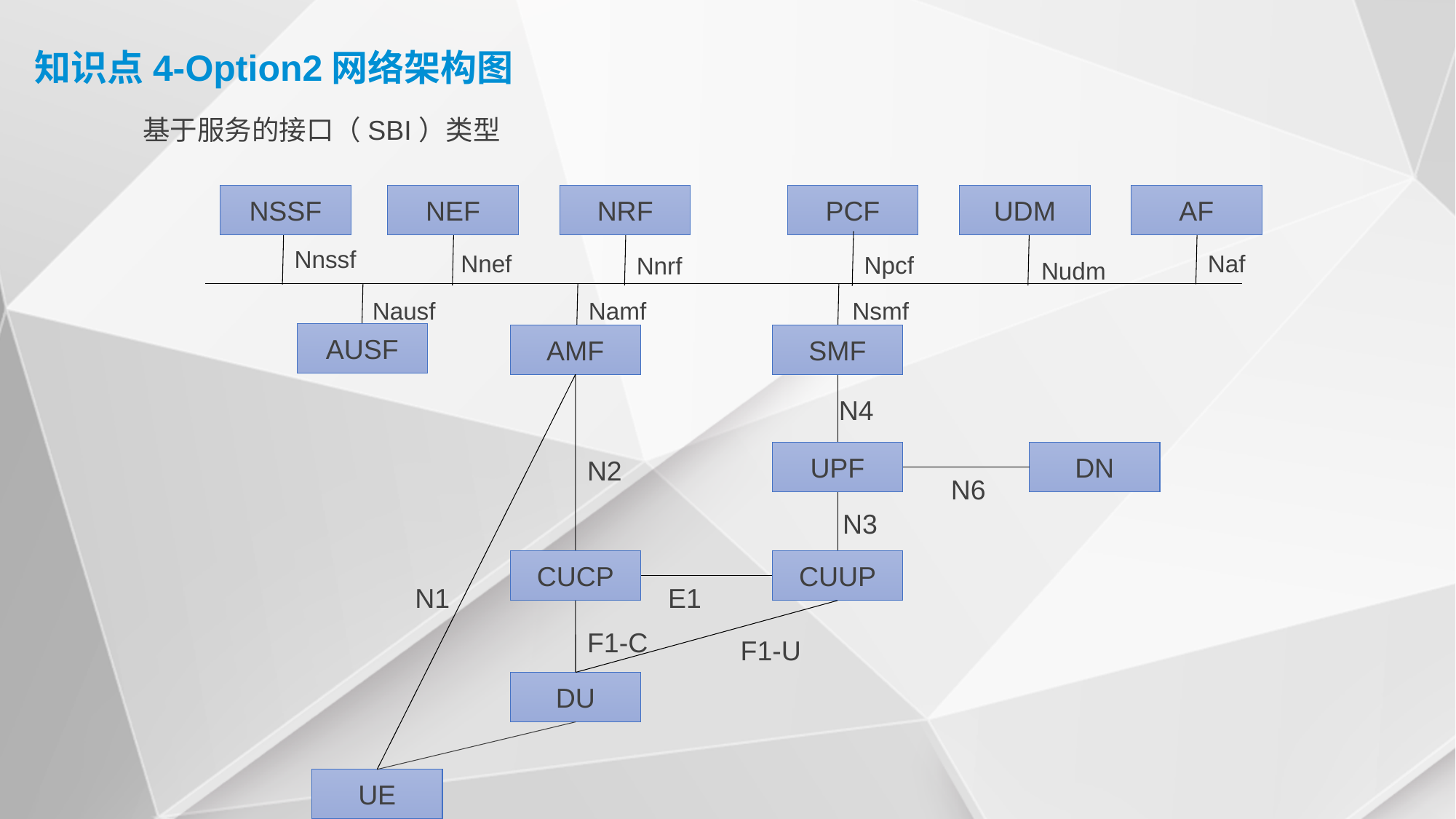

知识点4-Option2网络架构图
基于服务的接口（SBI）类型
NSSF
NEF
NRF
PCF
UDM
AF
Nnssf
Nnef
Naf
Npcf
Nnrf
Nudm
Nausf
Namf
Nsmf
AUSF
AMF
SMF
N4
UPF
DN
N2
N6
N3
CUCP
CUUP
N1
E1
F1-C
F1-U
DU
UE